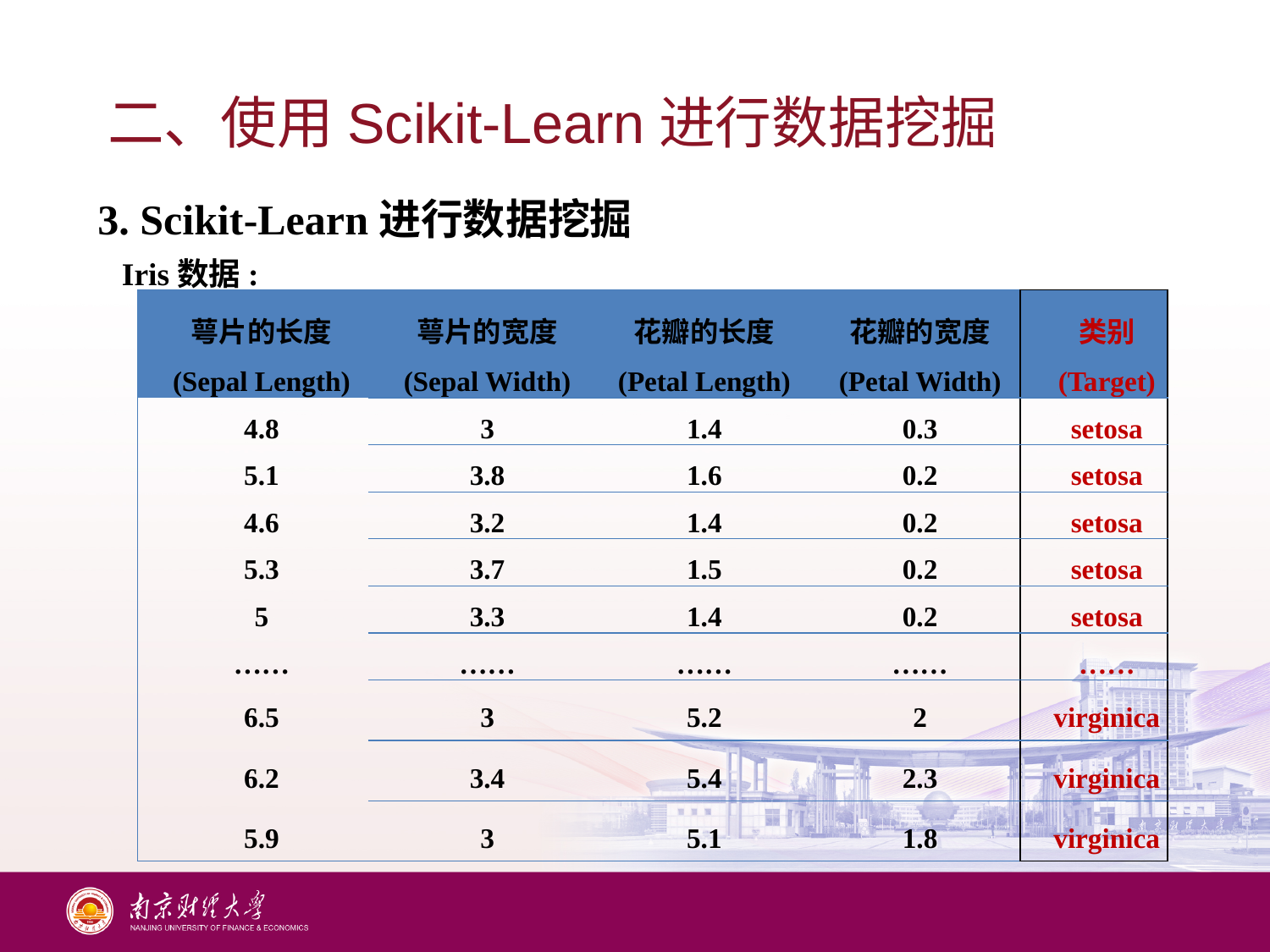

# 二、使用Scikit-Learn进行数据挖掘
3. Scikit-Learn进行数据挖掘
   Iris数据:

| 萼片的长度 (Sepal Length) | 萼片的宽度 (Sepal Width) | 花瓣的长度 (Petal Length) | 花瓣的宽度 (Petal Width) | 类别 (Target) |
| --- | --- | --- | --- | --- |
| 4.8 | 3 | 1.4 | 0.3 | setosa |
| 5.1 | 3.8 | 1.6 | 0.2 | setosa |
| 4.6 | 3.2 | 1.4 | 0.2 | setosa |
| 5.3 | 3.7 | 1.5 | 0.2 | setosa |
| 5 | 3.3 | 1.4 | 0.2 | setosa |
| …… | …… | …… | …… | …… |
| 6.5 | 3 | 5.2 | 2 | virginica |
| 6.2 | 3.4 | 5.4 | 2.3 | virginica |
| 5.9 | 3 | 5.1 | 1.8 | virginica |